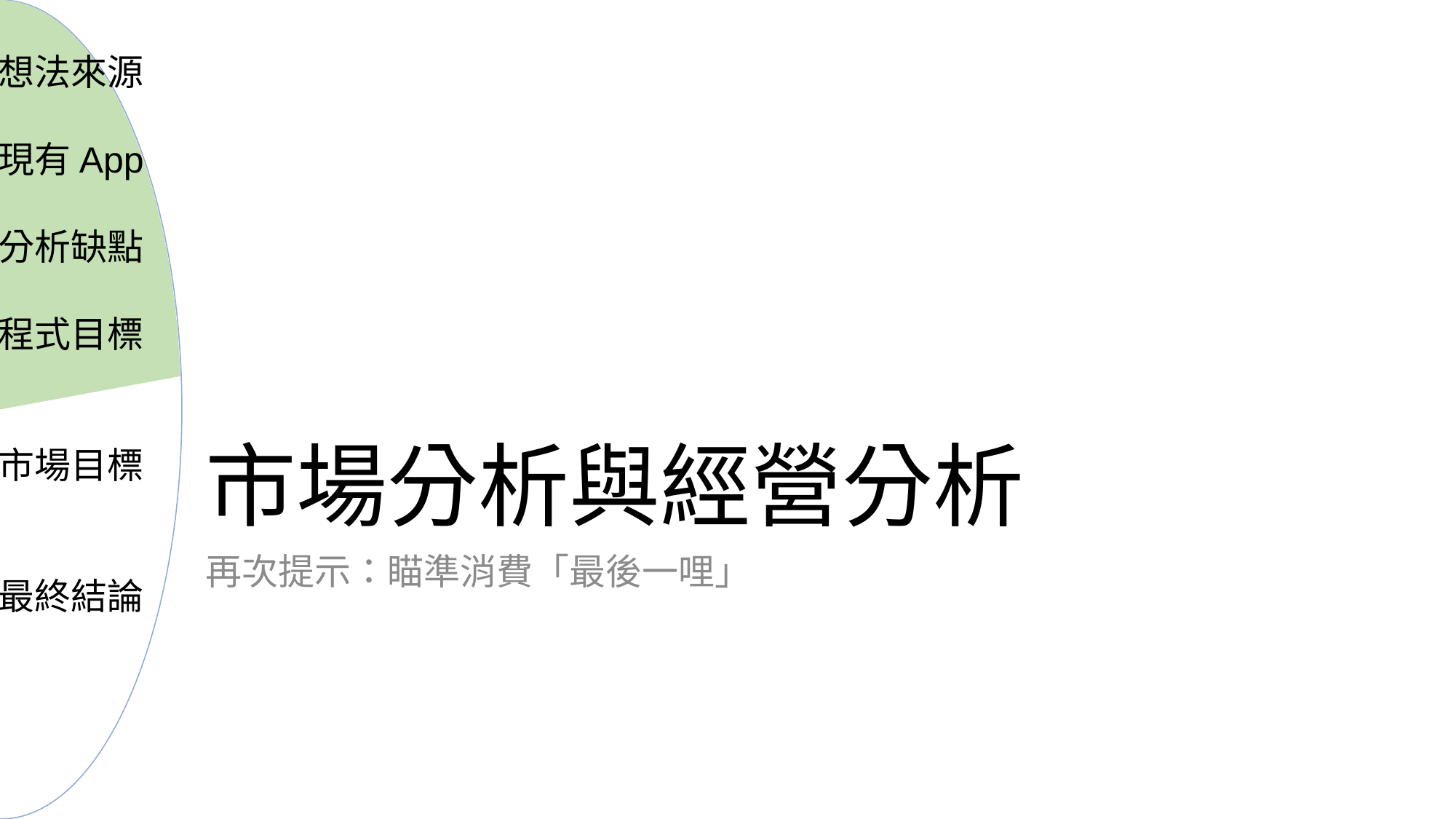

想法來源

現有App

分析缺點

程式目標

市場目標

最終結論
# 市場分析與經營分析
再次提示：瞄準消費「最後一哩」